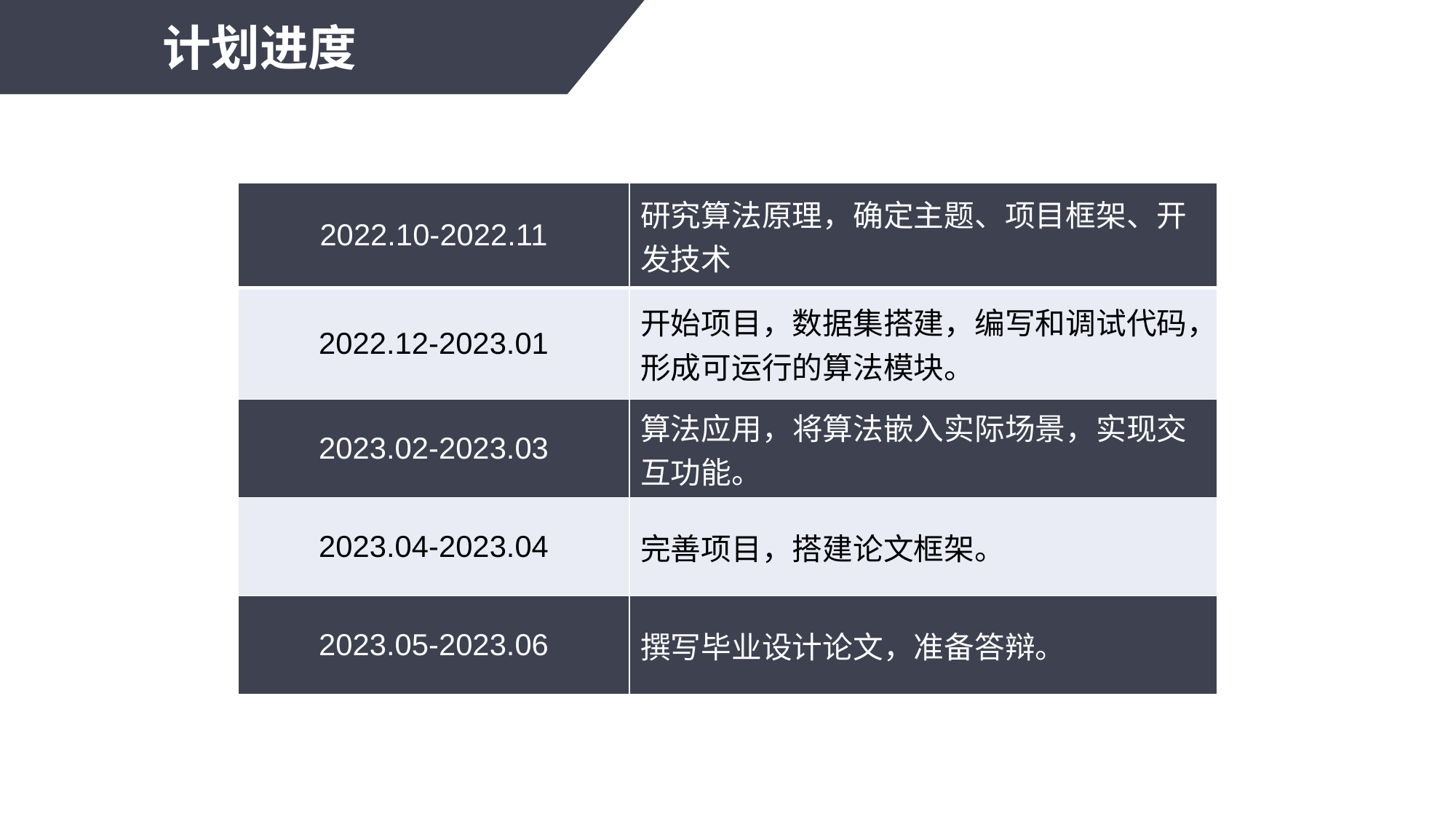

计划进度
| 2022.10-2022.11 | 研究算法原理，确定主题、项目框架、开发技术 |
| --- | --- |
| 2022.12-2023.01 | 开始项目，数据集搭建，编写和调试代码，形成可运行的算法模块。 |
| 2023.02-2023.03 | 算法应用，将算法嵌入实际场景，实现交互功能。 |
| 2023.04-2023.04 | 完善项目，搭建论文框架。 |
| 2023.05-2023.06 | 撰写毕业设计论文，准备答辩。 |
0